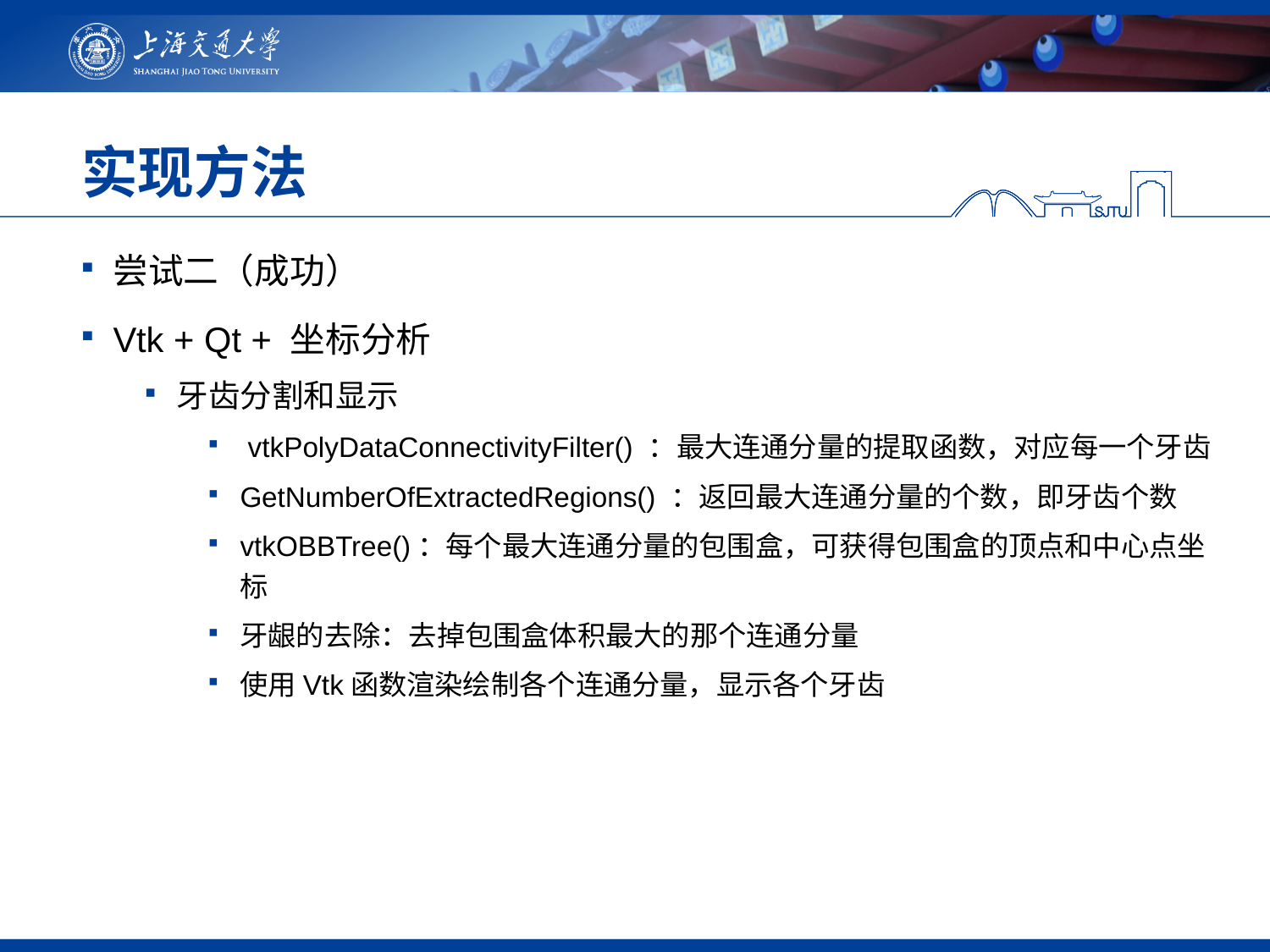

# 实现方法
尝试二（成功）
Vtk + Qt + 坐标分析
牙齿分割和显示
 vtkPolyDataConnectivityFilter() ：最大连通分量的提取函数，对应每一个牙齿
GetNumberOfExtractedRegions() ：返回最大连通分量的个数，即牙齿个数
vtkOBBTree()：每个最大连通分量的包围盒，可获得包围盒的顶点和中心点坐标
牙龈的去除：去掉包围盒体积最大的那个连通分量
使用Vtk函数渲染绘制各个连通分量，显示各个牙齿